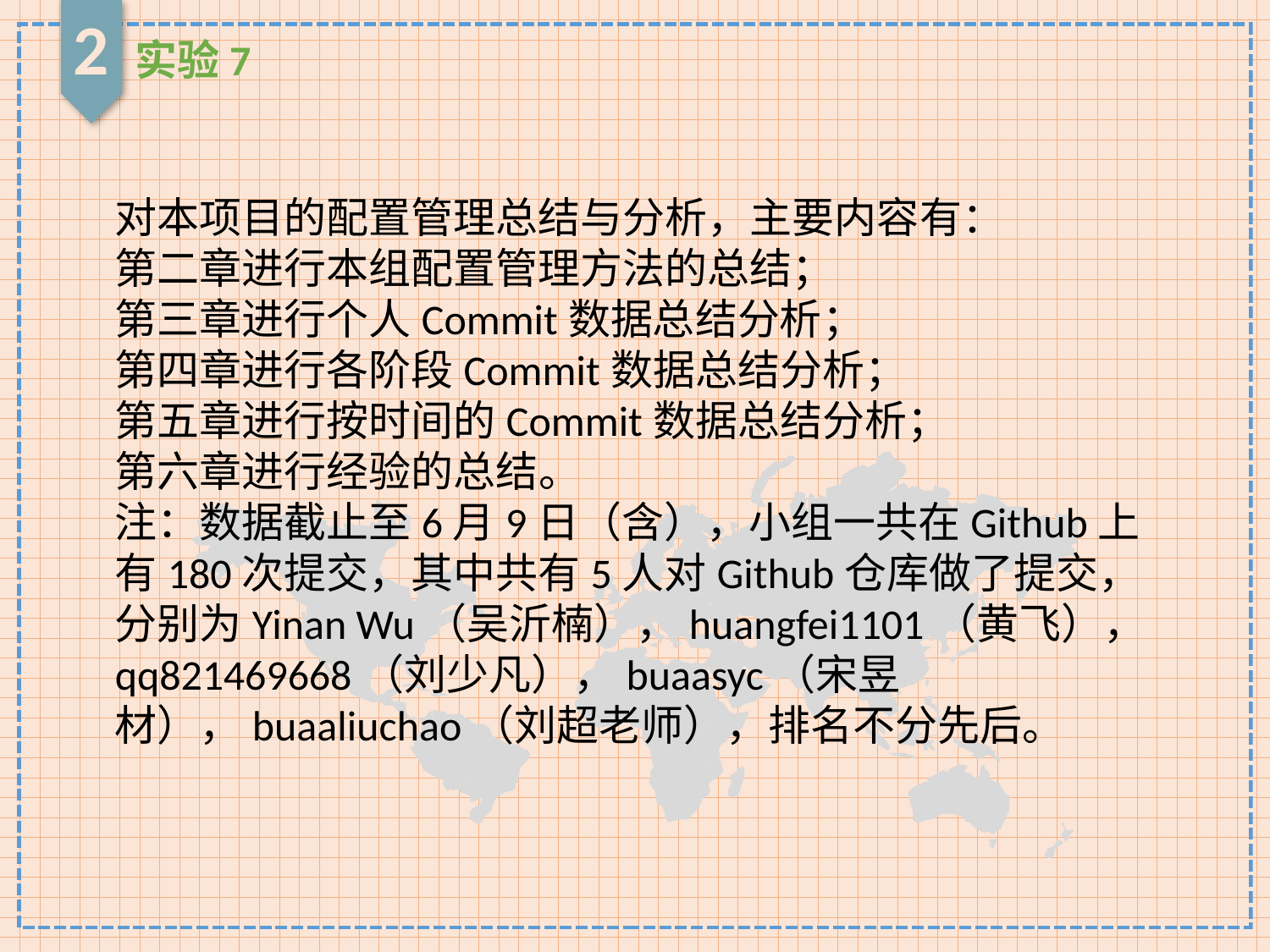

2
实验7

对本项目的配置管理总结与分析，主要内容有：
第二章进行本组配置管理方法的总结；
第三章进行个人Commit数据总结分析；
第四章进行各阶段Commit数据总结分析；
第五章进行按时间的Commit数据总结分析；
第六章进行经验的总结。
注：数据截止至6月9日（含），小组一共在Github上有180次提交，其中共有5人对Github仓库做了提交，分别为Yinan Wu（吴沂楠），huangfei1101（黄飞），qq821469668（刘少凡），buaasyc（宋昱材），buaaliuchao（刘超老师），排名不分先后。